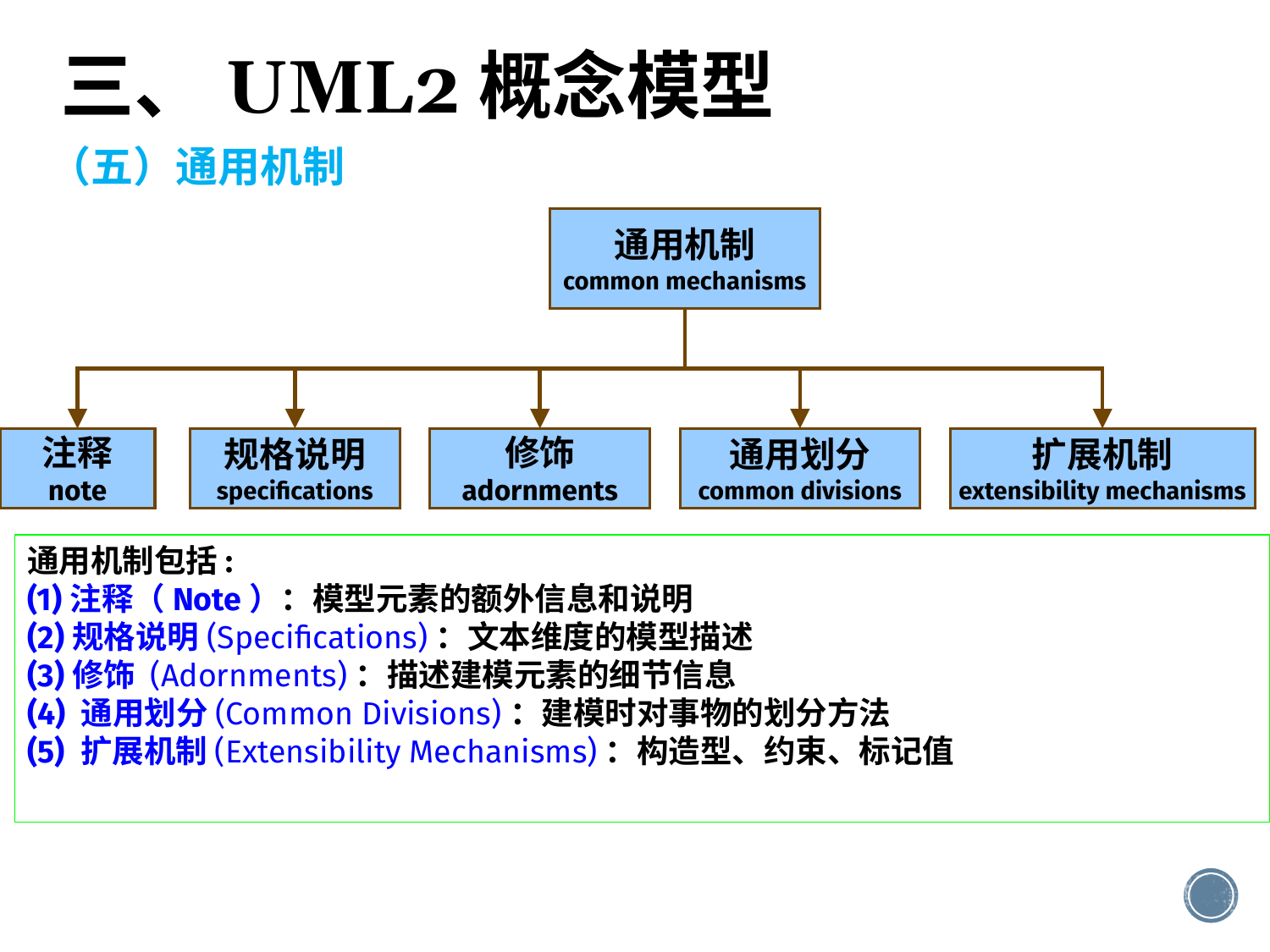

三、UML2概念模型
（五）通用机制
通用机制
common mechanisms
注释
note
规格说明
specifications
修饰
adornments
通用划分
common divisions
扩展机制
extensibility mechanisms
通用机制包括:
(1)注释（Note）：模型元素的额外信息和说明
(2)规格说明(Specifications)：文本维度的模型描述
(3)修饰 (Adornments)：描述建模元素的细节信息
(4) 通用划分(Common Divisions)：建模时对事物的划分方法
(5) 扩展机制(Extensibility Mechanisms)：构造型、约束、标记值